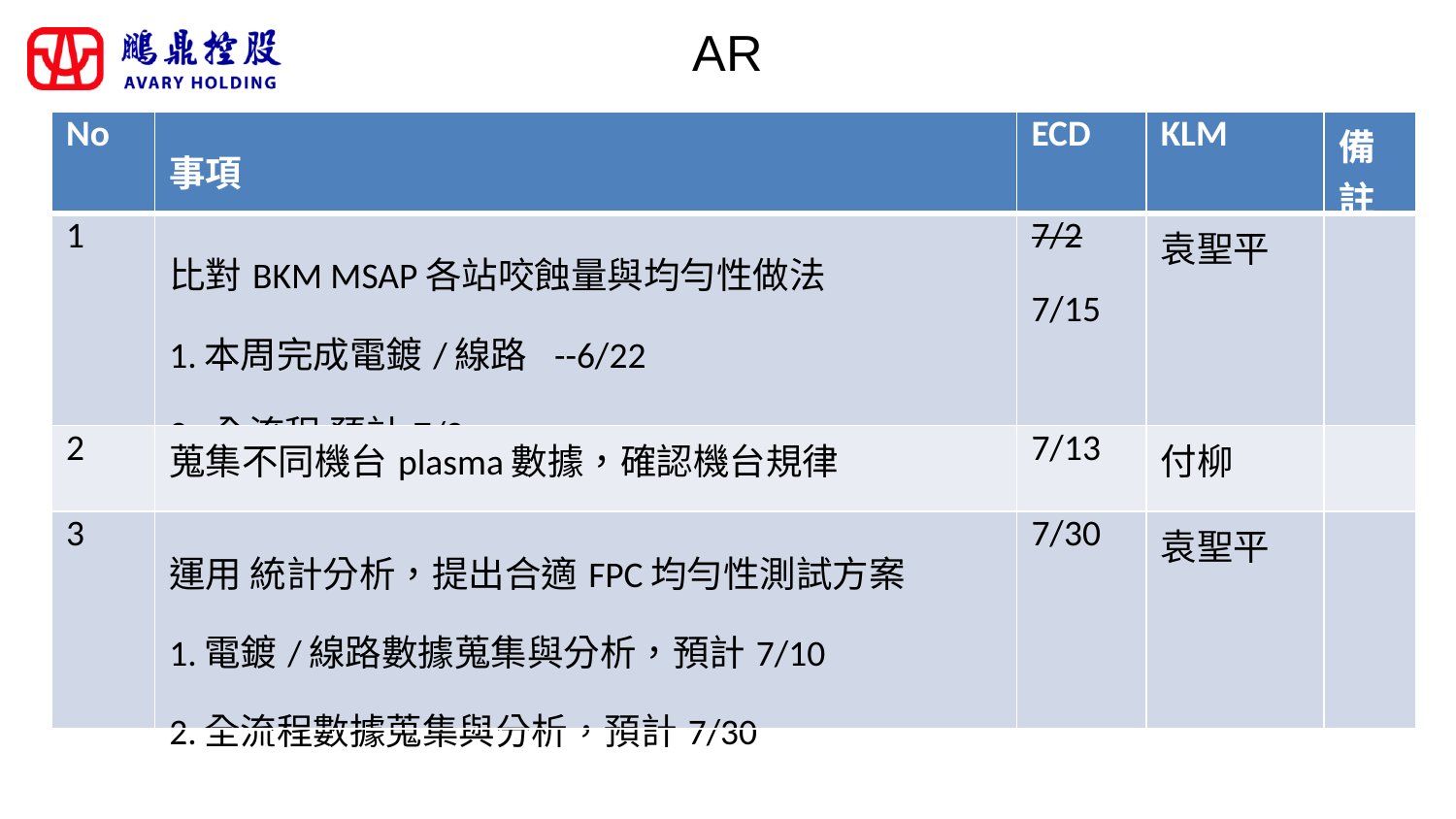

# AR
| No | 事項 | ECD | KLM | 備註 |
| --- | --- | --- | --- | --- |
| 1 | 比對BKM MSAP各站咬蝕量與均勻性做法 1.本周完成電鍍/線路 --6/22 2. 全流程 預計7/2 | 7/2 7/15 | 袁聖平 |  |
| 2 | 蒐集不同機台plasma數據，確認機台規律 | 7/13 | 付柳 |  |
| 3 | 運用 統計分析，提出合適FPC均勻性測試方案 1.電鍍/線路數據蒐集與分析，預計7/10 2.全流程數據蒐集與分析，預計7/30 | 7/30 | 袁聖平 |  |
 AR: 1AR